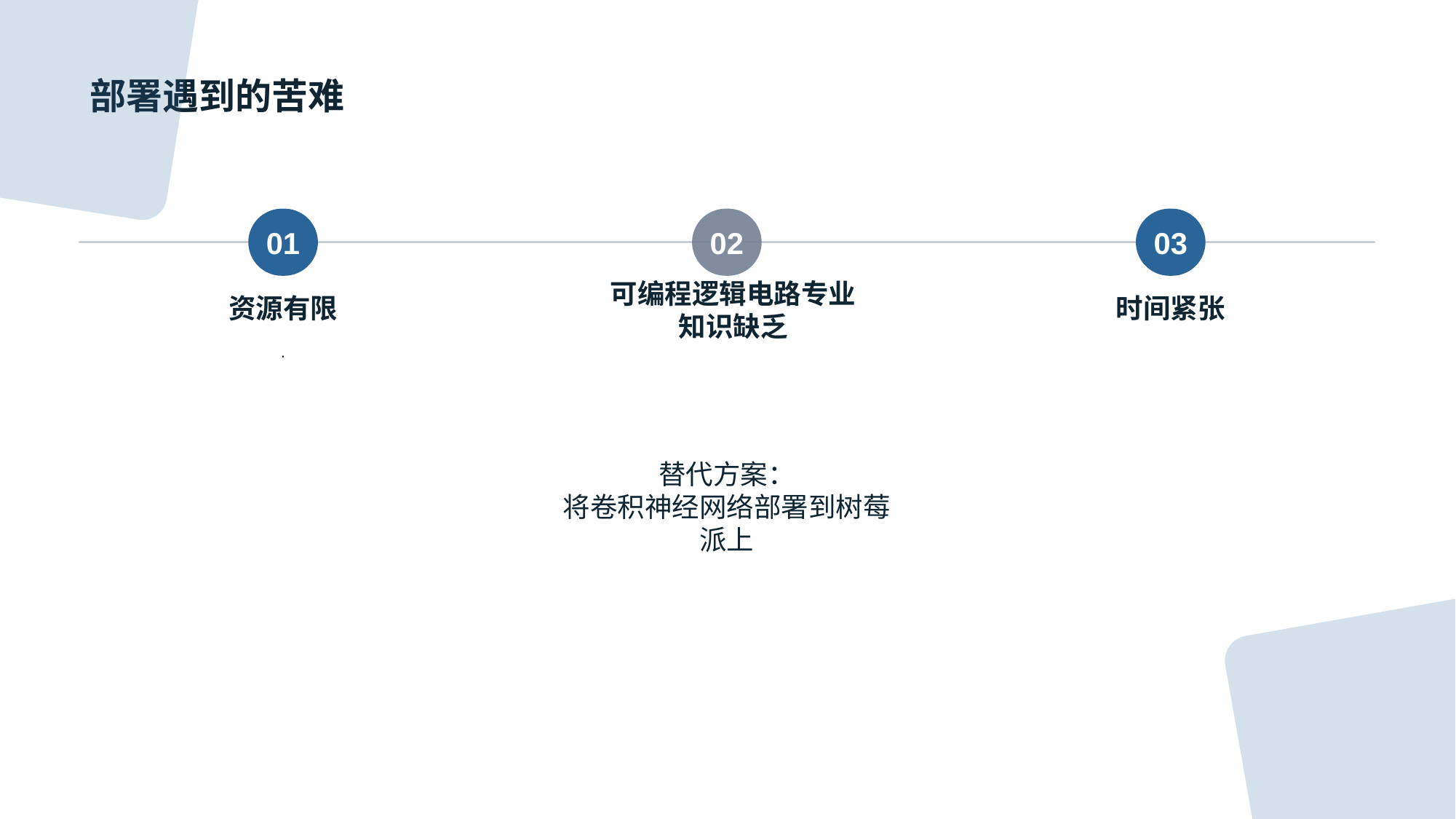

# 部署遇到的苦难

01
资源有限
.
02
可编程逻辑电路专业知识缺乏
03
时间紧张
替代方案：
将卷积神经网络部署到树莓派上